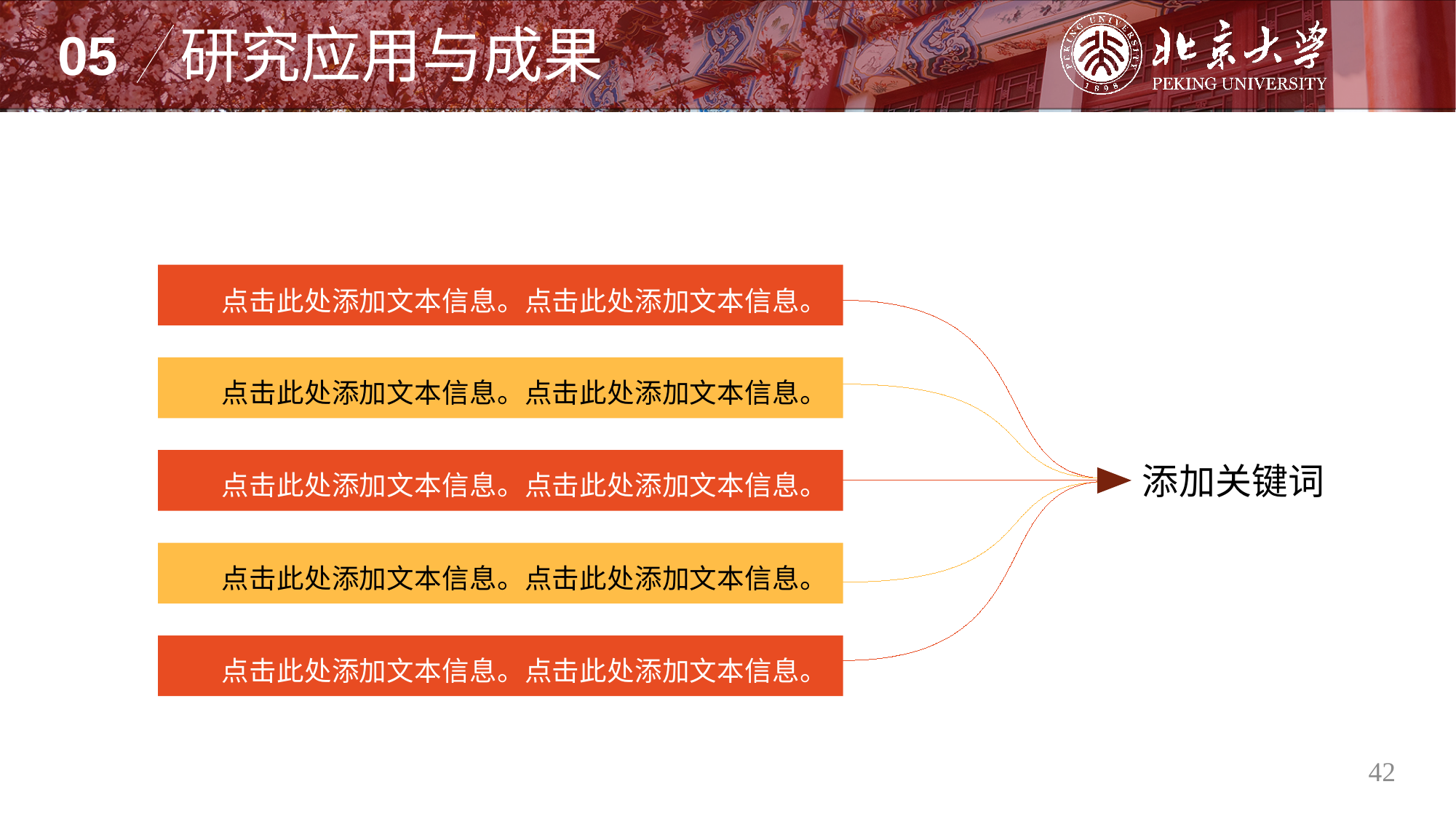

研究应用与成果
05

点击此处添加文本信息。点击此处添加文本信息。

添加关键词

点击此处添加文本信息。点击此处添加文本信息。

点击此处添加文本信息。点击此处添加文本信息。

点击此处添加文本信息。点击此处添加文本信息。

点击此处添加文本信息。点击此处添加文本信息。
42